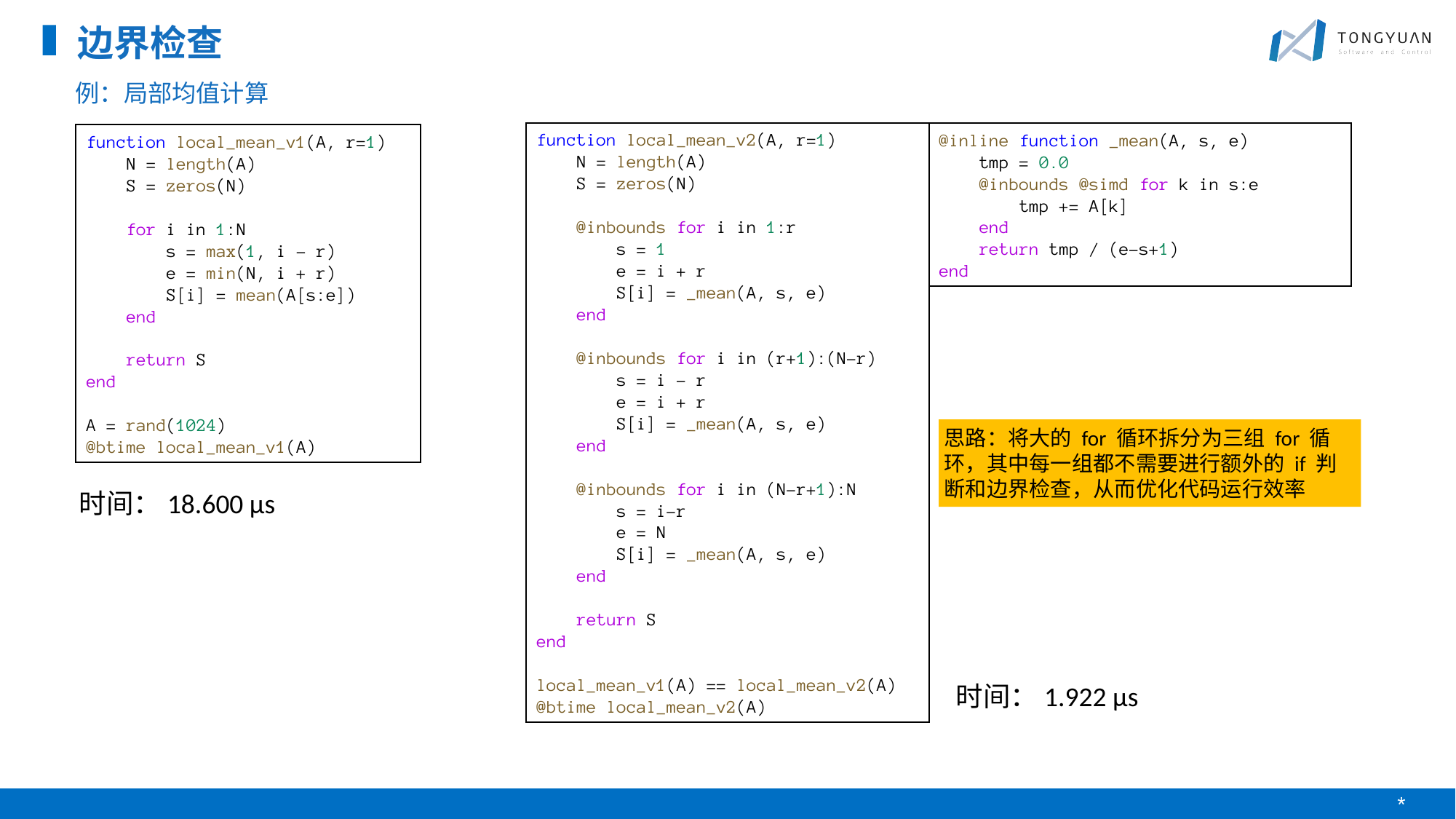

边界检查
例：局部均值计算
function local_mean_v2(A, r=1)
    N = length(A)
    S = zeros(N)
    @inbounds for i in 1:r
        s = 1
        e = i + r
        S[i] = _mean(A, s, e)
    end
    @inbounds for i in (r+1):(N-r)
        s = i - r
        e = i + r
        S[i] = _mean(A, s, e)
    end
    @inbounds for i in (N-r+1):N
        s = i-r
        e = N
        S[i] = _mean(A, s, e)
    end
    return S
end

local_mean_v1(A) == local_mean_v2(A)
@btime local_mean_v2(A)
@inline function _mean(A, s, e)
    tmp = 0.0
    @inbounds @simd for k in s:e
        tmp += A[k]
    end
    return tmp / (e-s+1)
end
思路：将大的 for 循环拆分为三组 for 循环，其中每一组都不需要进行额外的 if 判断和边界检查，从而优化代码运行效率
时间：1.922 μs
function local_mean_v1(A, r=1)
    N = length(A)
    S = zeros(N)
    for i in 1:N
        s = max(1, i - r)
        e = min(N, i + r)
        S[i] = mean(A[s:e])
    end
    return S
end

A = rand(1024)
@btime local_mean_v1(A)
时间：18.600 μs
*